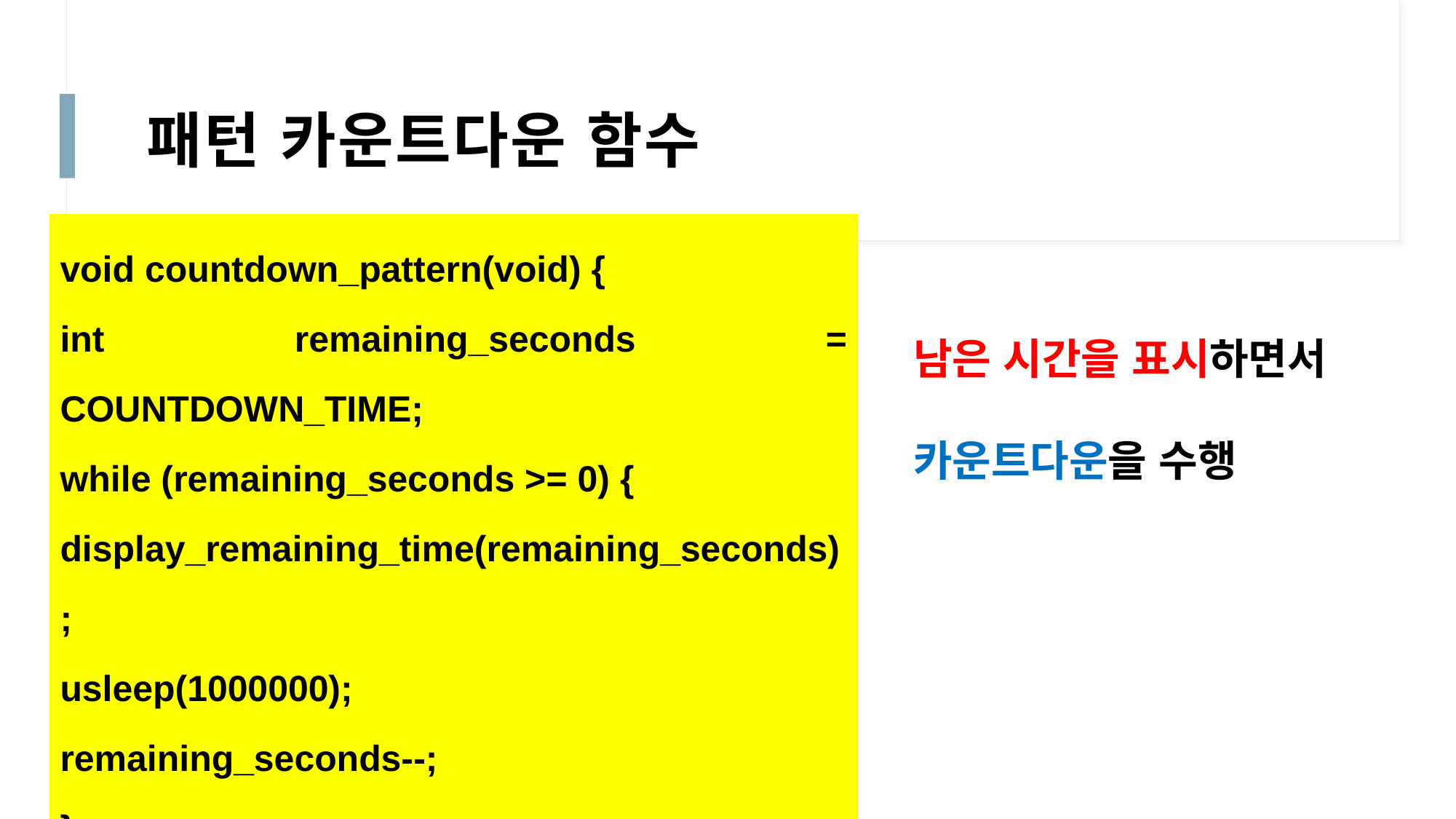

# 패턴 카운트다운 함수
void countdown_pattern(void) {
int remaining_seconds = COUNTDOWN_TIME;
while (remaining_seconds >= 0) {
display_remaining_time(remaining_seconds);
usleep(1000000);
remaining_seconds--;
}
}
남은 시간을 표시하면서

카운트다운을 수행